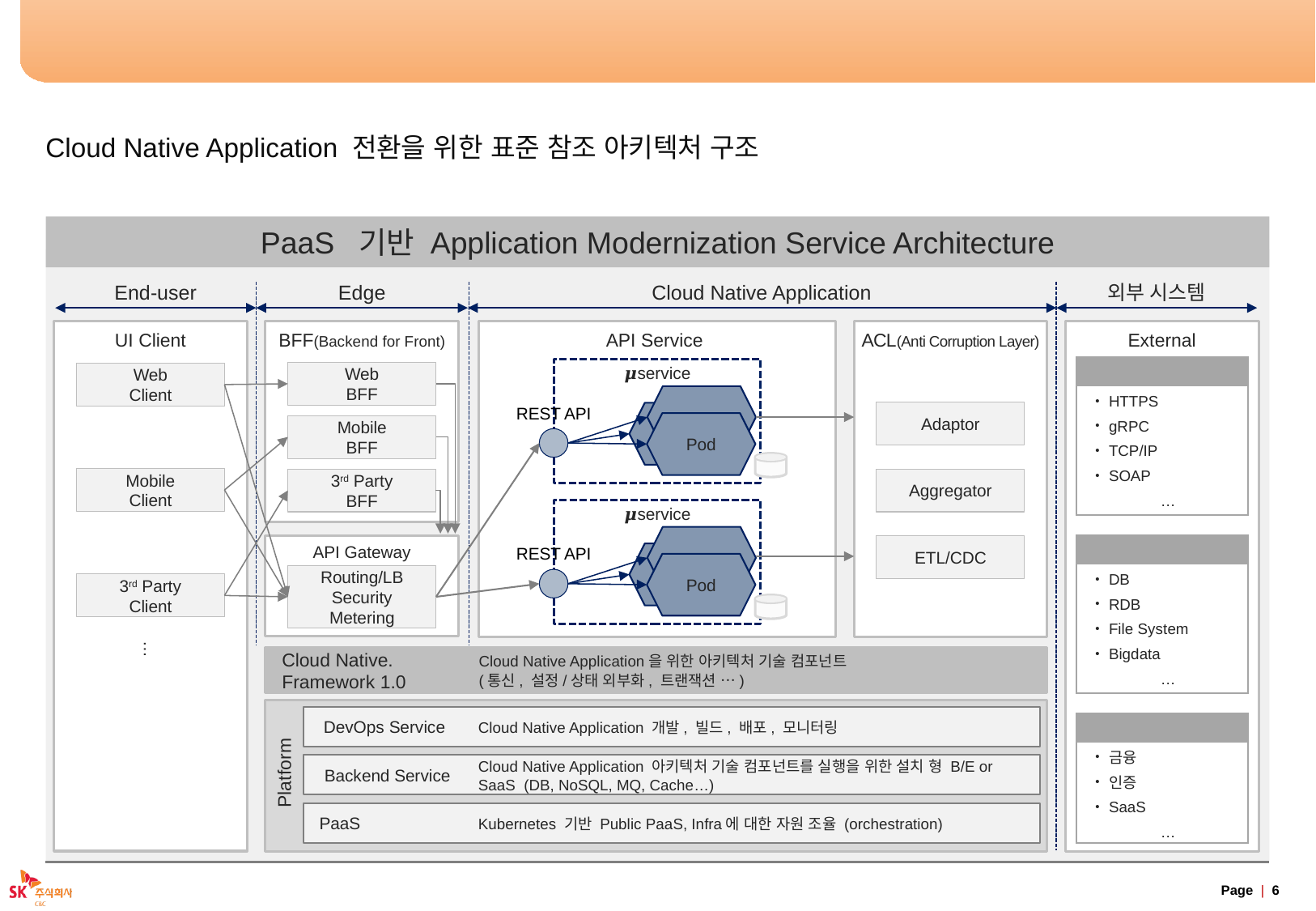

# Application Modernization Framework 소개

Cloud Native Application 전환을 위한 표준 참조 아키텍처 구조
PaaS  기반 Application Modernization Service Architecture

End-user
Edge
Cloud Native Application
외부 시스템

UI Client
BFF(Backend for Front)
API Service
ACL(Anti Corruption Layer)
External
𝝁service
연관시스템

HTTPS
gRPC
TCP/IP
SOAP
…

Web
BFF
Web
Client

Adaptor

REST API

Mobile
BFF
Pod

Mobile
Client
3rd Party
BFF
Aggregator
𝝁service

연관 DB

DB
RDB
File System
Bigdata
…

ETL/CDC
API Gateway
REST API

Routing/LB
Security
Metering
Pod

3rd Party
Client

…
Cloud Native.
Framework 1.0

Cloud Native Application을 위한 아키텍처 기술 컴포넌트
(통신, 설정/상태 외부화, 트랜잭션 …)

DevOps Service
Cloud Native Application 개발, 빌드, 배포, 모니터링
외부시스템

금융
인증
SaaS
…

Backend Service
Cloud Native Application 아키텍처 기술 컴포넌트를 실행을 위한 설치 형 B/E or SaaS  (DB, NoSQL, MQ, Cache…)
Platform

PaaS
Kubernetes 기반 Public PaaS, Infra에 대한 자원 조율 (orchestration)